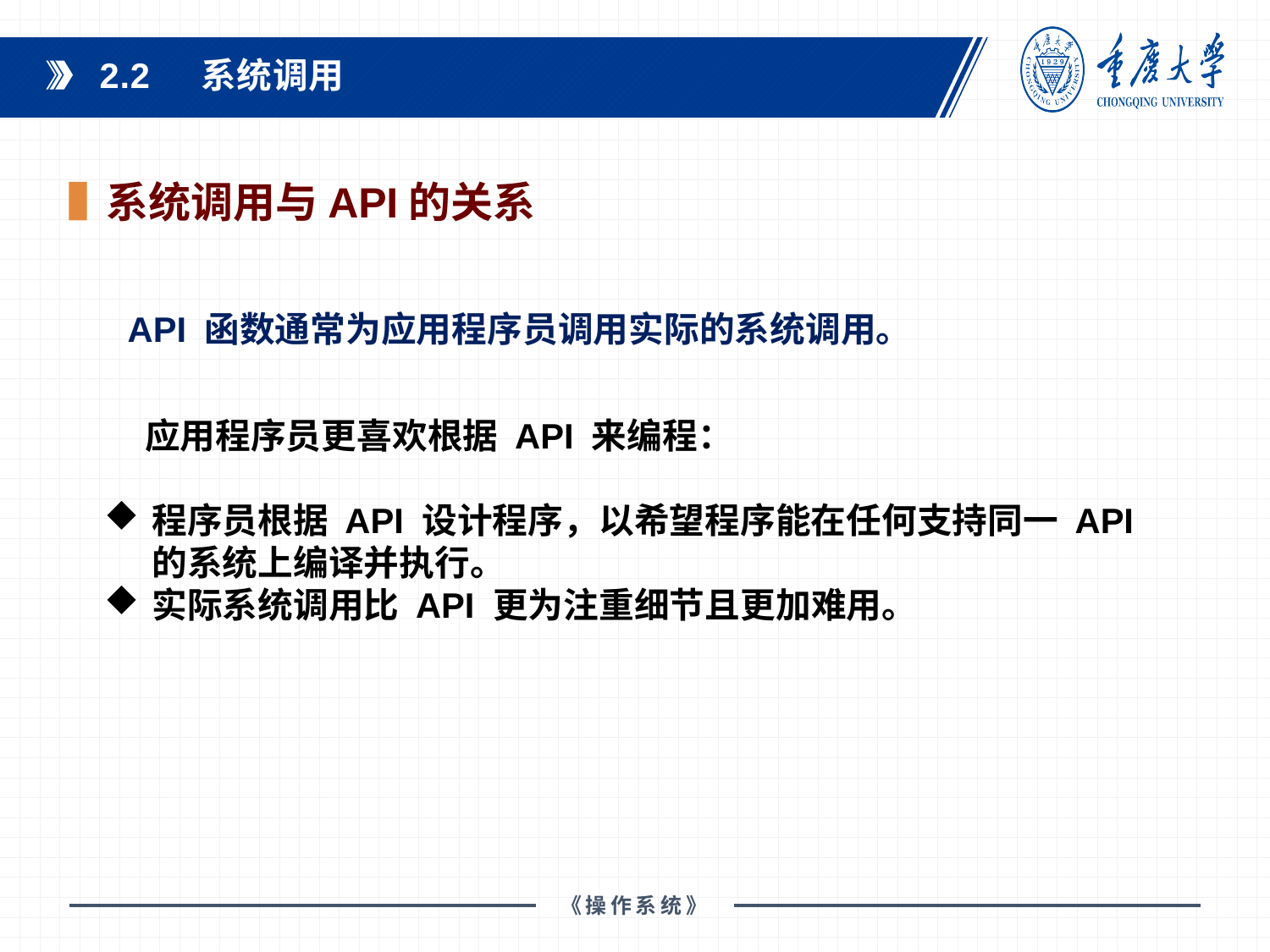

2.2    系统调用

系统调用与API的关系

API 函数通常为应用程序员调用实际的系统调用。
    应用程序员更喜欢根据 API 来编程：

程序员根据 API 设计程序，以希望程序能在任何支持同一 API 的系统上编译并执行。
实际系统调用比 API 更为注重细节且更加难用。